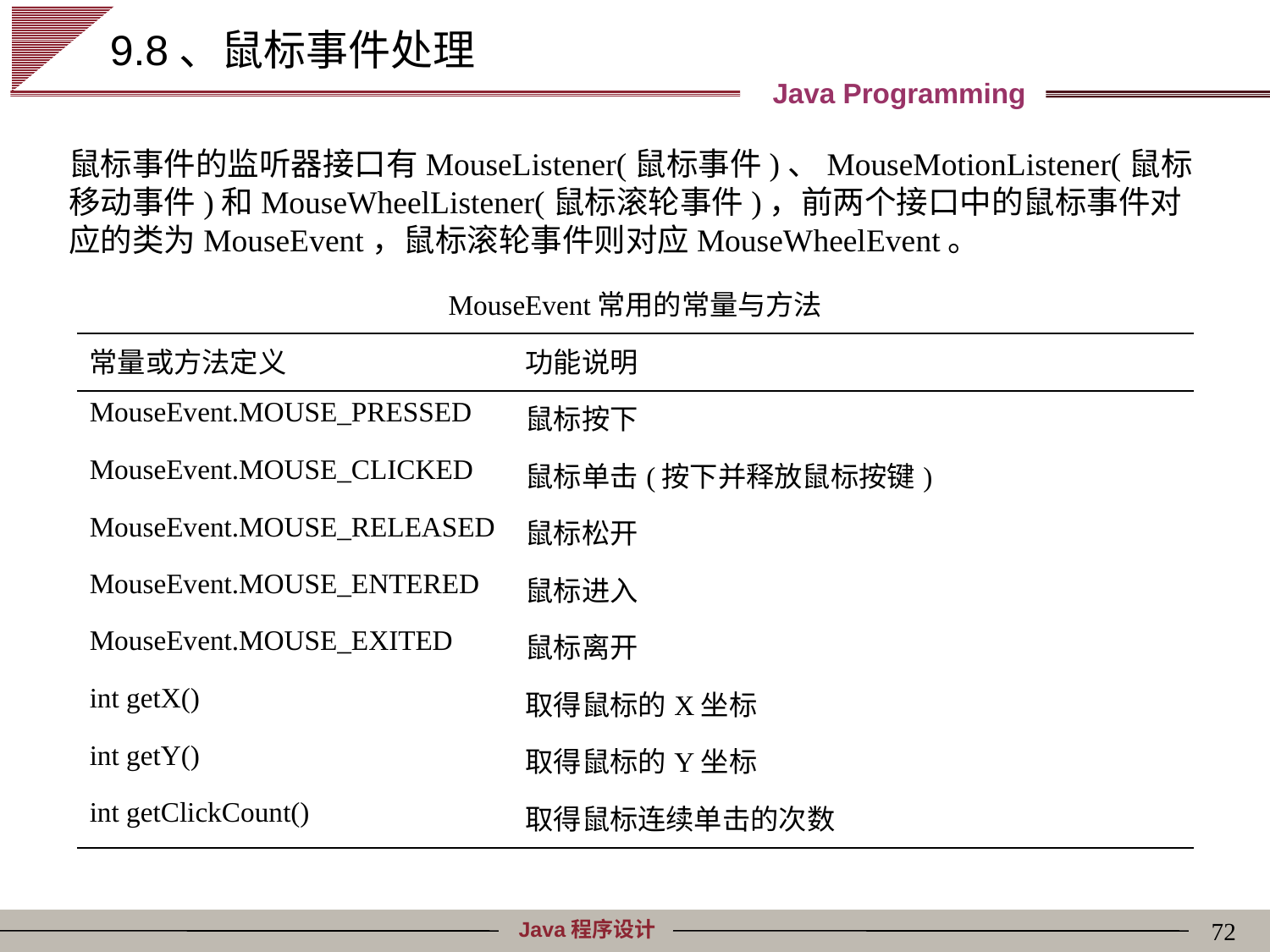

# 9.8、鼠标事件处理
鼠标事件的监听器接口有MouseListener(鼠标事件)、MouseMotionListener(鼠标移动事件)和MouseWheelListener(鼠标滚轮事件)，前两个接口中的鼠标事件对应的类为MouseEvent，鼠标滚轮事件则对应MouseWheelEvent。
| MouseEvent常用的常量与方法 |  |
| --- | --- |
| 常量或方法定义 | 功能说明 |
| MouseEvent.MOUSE\_PRESSED | 鼠标按下 |
| MouseEvent.MOUSE\_CLICKED | 鼠标单击(按下并释放鼠标按键) |
| MouseEvent.MOUSE\_RELEASED | 鼠标松开 |
| MouseEvent.MOUSE\_ENTERED | 鼠标进入 |
| MouseEvent.MOUSE\_EXITED | 鼠标离开 |
| int getX() | 取得鼠标的X坐标 |
| int getY() | 取得鼠标的Y坐标 |
| int getClickCount() | 取得鼠标连续单击的次数 |